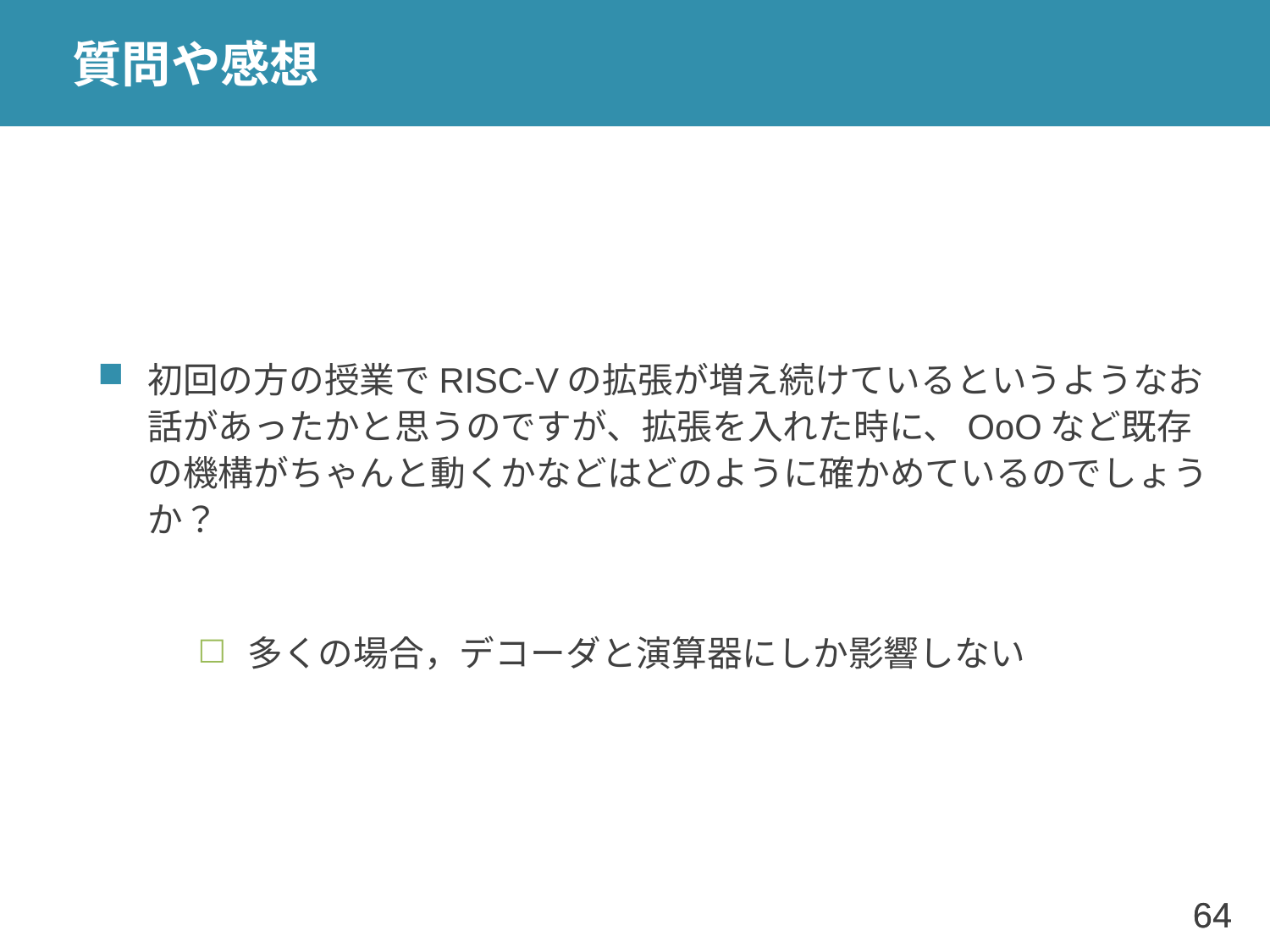

# 質問や感想
初回の方の授業でRISC-Vの拡張が増え続けているというようなお話があったかと思うのですが、拡張を入れた時に、OoOなど既存の機構がちゃんと動くかなどはどのように確かめているのでしょうか？

多くの場合，デコーダと演算器にしか影響しない